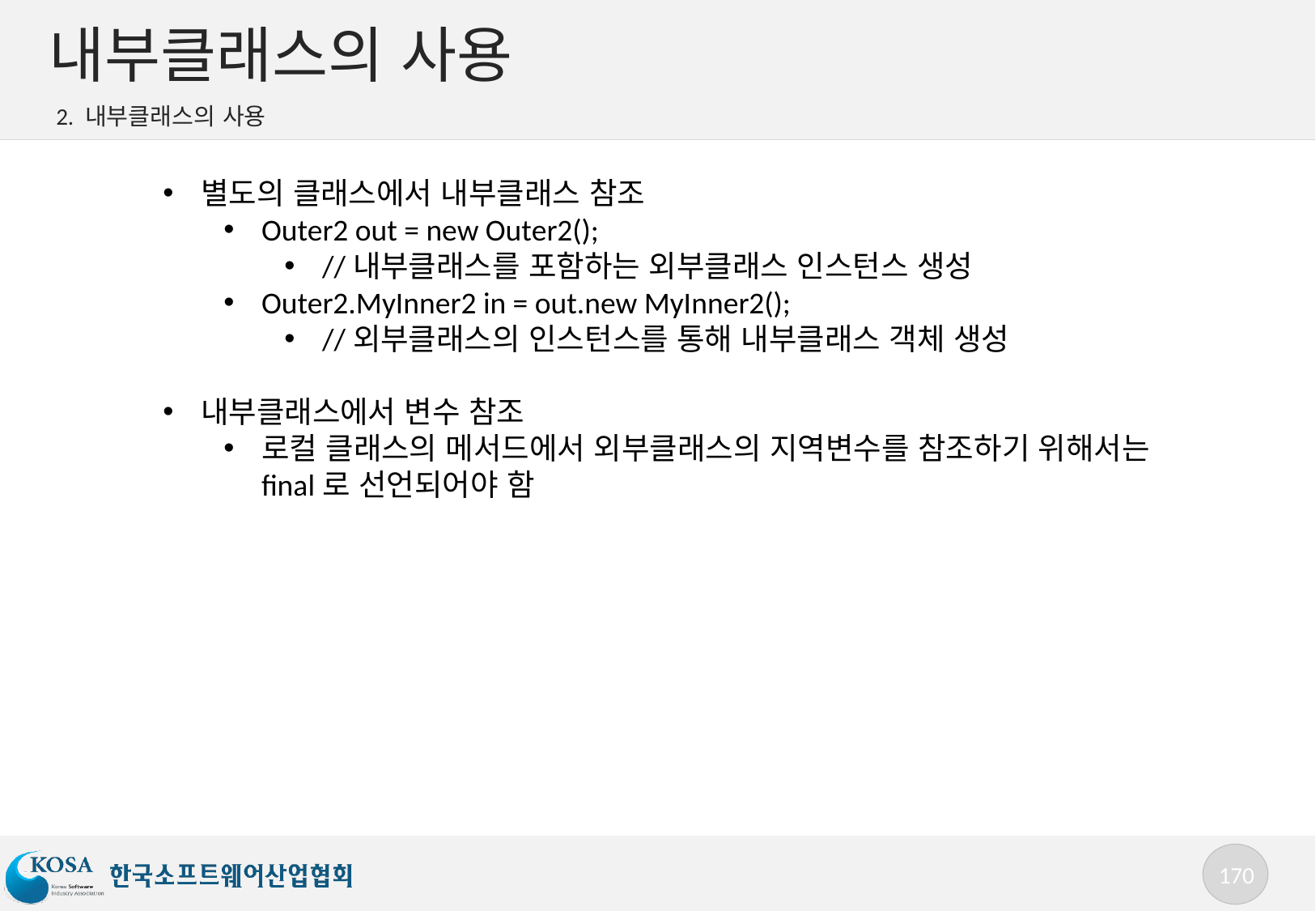

# 내부클래스의 사용
2. 내부클래스의 사용
별도의 클래스에서 내부클래스 참조
Outer2 out = new Outer2();
//내부클래스를 포함하는 외부클래스 인스턴스 생성
Outer2.MyInner2 in = out.new MyInner2();
//외부클래스의 인스턴스를 통해 내부클래스 객체 생성

내부클래스에서 변수 참조
로컬 클래스의 메서드에서 외부클래스의 지역변수를 참조하기 위해서는 final로 선언되어야 함